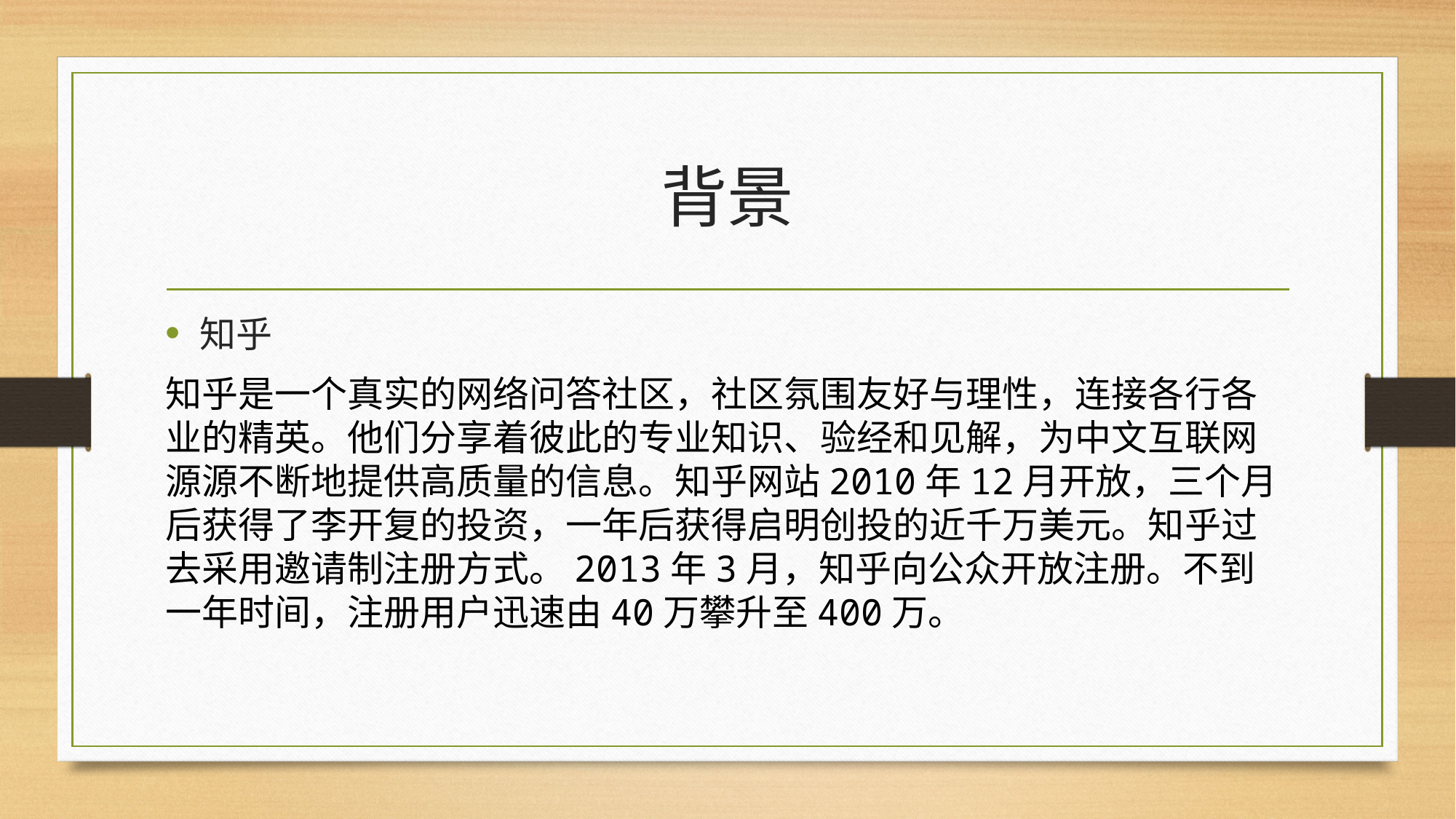

# 背景
知乎
知乎是一个真实的网络问答社区，社区氛围友好与理性，连接各行各业的精英。他们分享着彼此的专业知识、验经和见解，为中文互联网源源不断地提供高质量的信息。知乎网站2010年12月开放，三个月后获得了李开复的投资，一年后获得启明创投的近千万美元。知乎过去采用邀请制注册方式。2013年3月，知乎向公众开放注册。不到一年时间，注册用户迅速由40万攀升至400万。